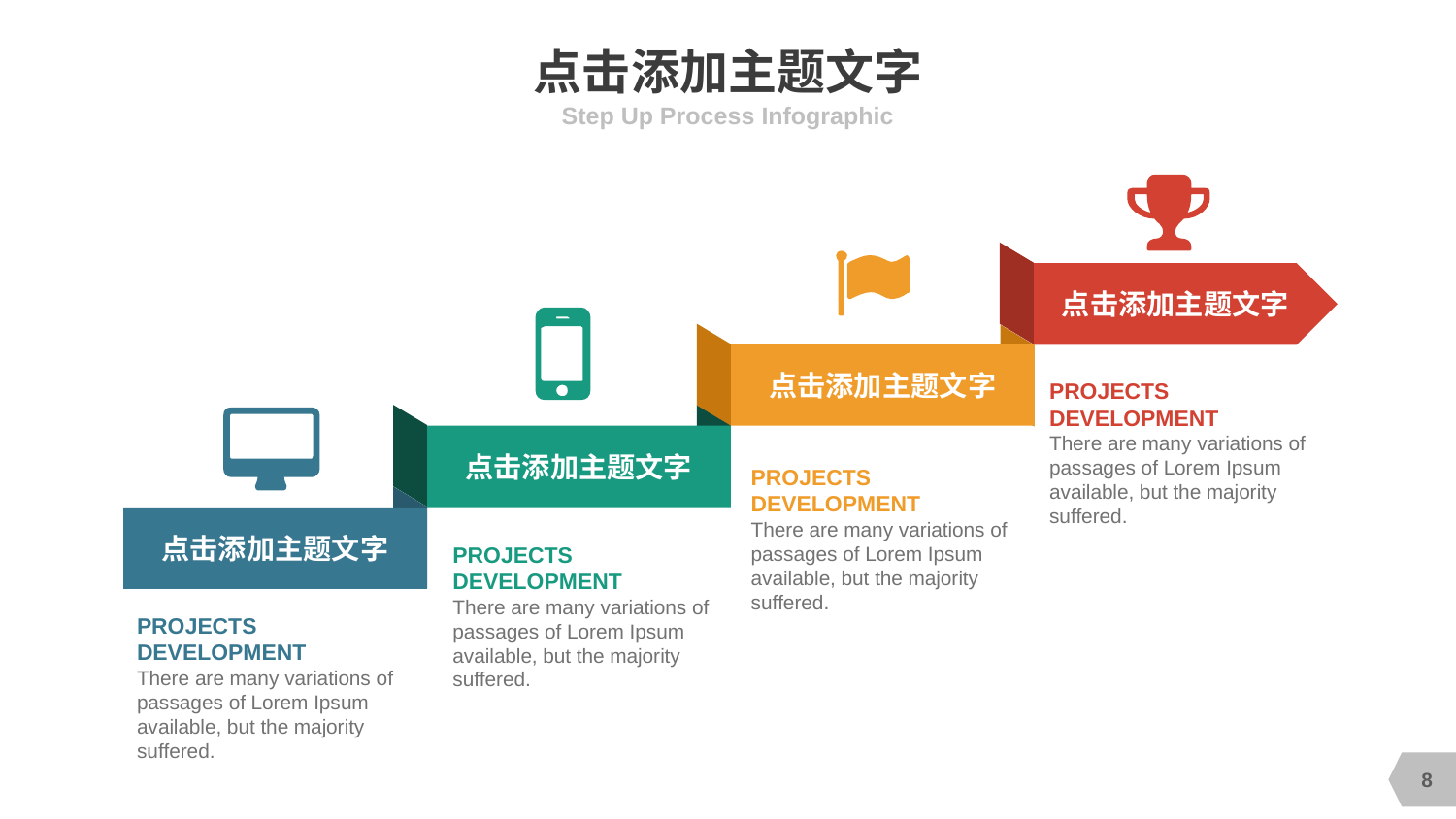

# 点击添加主题文字
Step Up Process Infographic

点击添加主题文字

点击添加主题文字

PROJECTS DEVELOPMENT
There are many variations of passages of Lorem Ipsum available, but the majority suffered.
点击添加主题文字

PROJECTS DEVELOPMENT
There are many variations of passages of Lorem Ipsum available, but the majority suffered.
点击添加主题文字

PROJECTS DEVELOPMENT
There are many variations of passages of Lorem Ipsum available, but the majority suffered.
PROJECTS DEVELOPMENT
There are many variations of passages of Lorem Ipsum available, but the majority suffered.
8